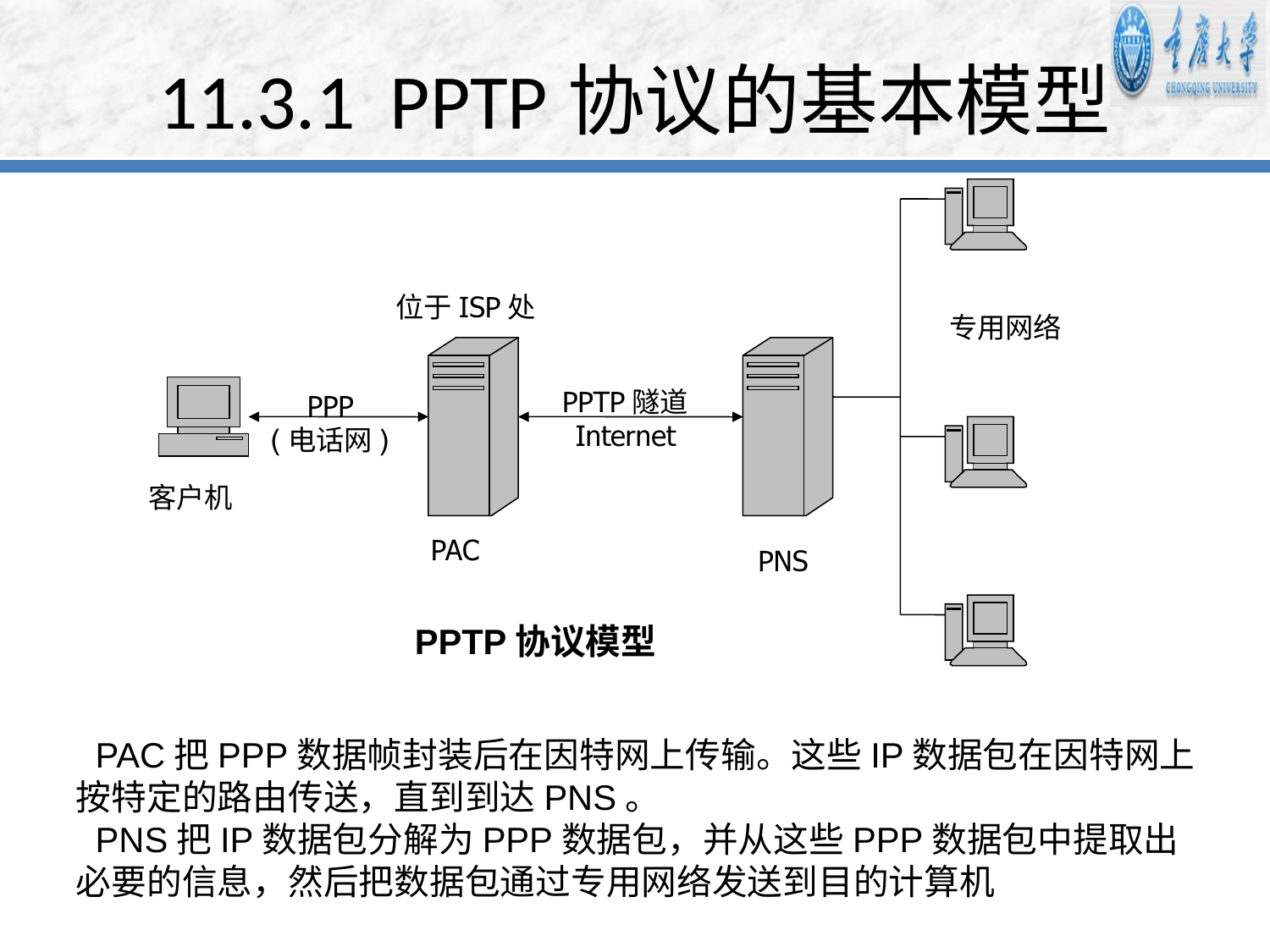

# 11.3.1  PPTP协议的基本模型

位于ISP处
专用网络
PPTP隧道
Internet
PPP
(电话网)
客户机
PAC
PNS
PPTP协议模型
  PAC把PPP数据帧封装后在因特网上传输。这些IP数据包在因特网上按特定的路由传送，直到到达PNS。
  PNS把IP数据包分解为PPP数据包，并从这些PPP数据包中提取出必要的信息，然后把数据包通过专用网络发送到目的计算机